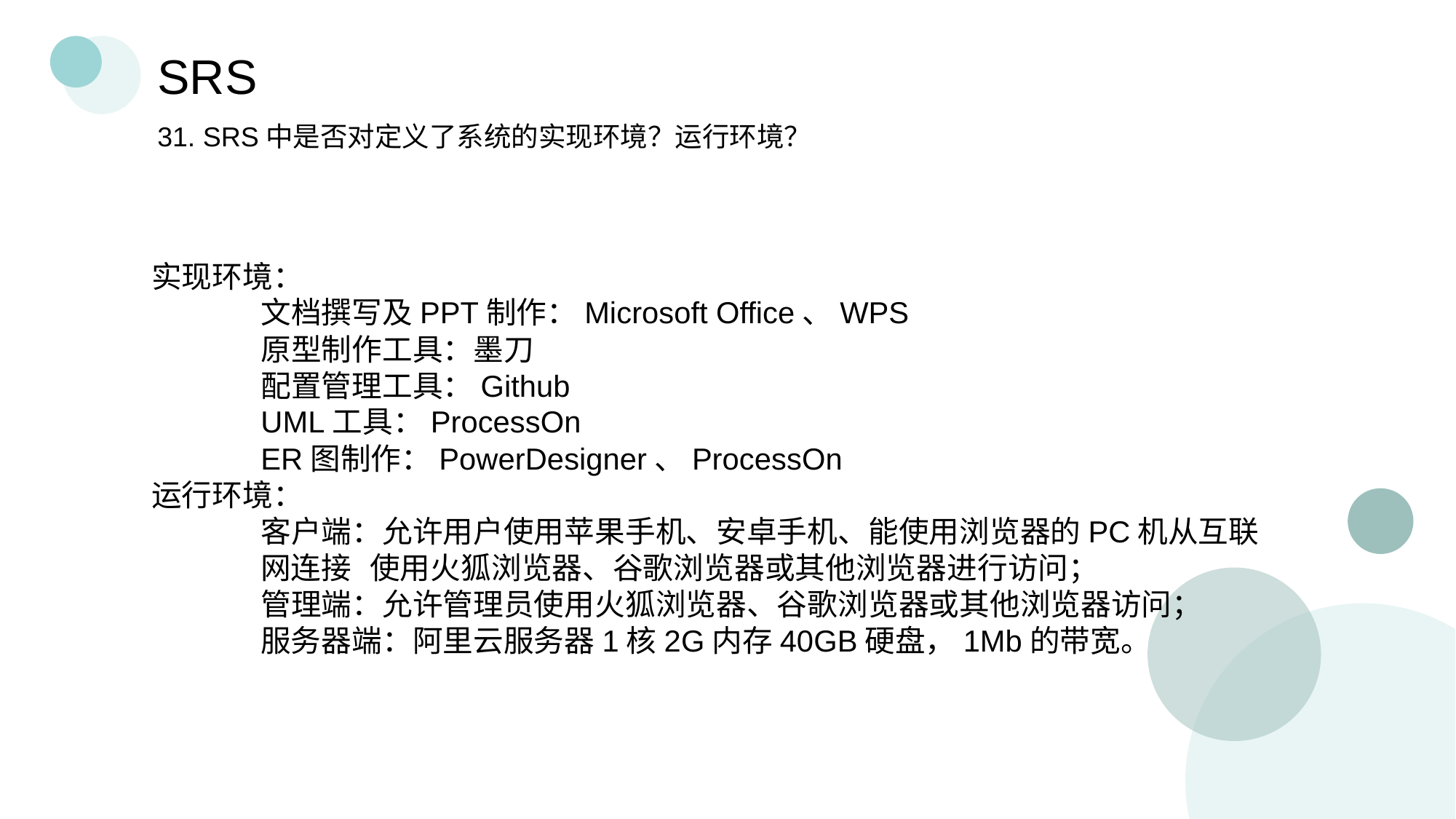

SRS
31. SRS中是否对定义了系统的实现环境？运行环境？
实现环境：
	文档撰写及PPT制作：Microsoft Office、WPS
	原型制作工具：墨刀
	配置管理工具：Github
	UML工具：ProcessOn
	ER图制作：PowerDesigner、ProcessOn
运行环境：
	客户端：允许用户使用苹果手机、安卓手机、能使用浏览器的PC机从互联	网连接	使用火狐浏览器、谷歌浏览器或其他浏览器进行访问；
	管理端：允许管理员使用火狐浏览器、谷歌浏览器或其他浏览器访问；
	服务器端：阿里云服务器1核2G内存40GB硬盘，1Mb的带宽。

60